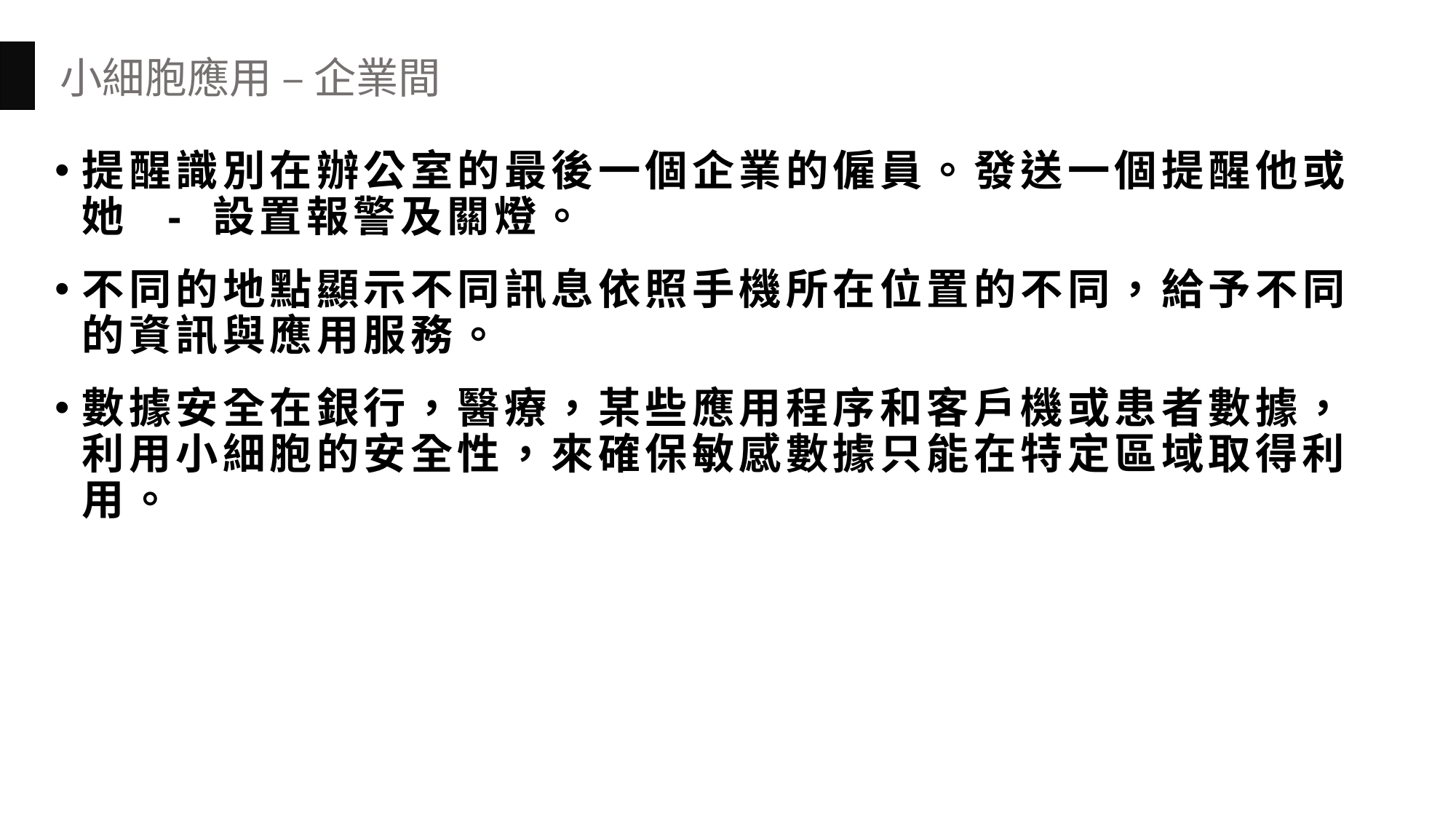

小細胞應用 – 企業間
提醒識別在辦公室的最後一個企業的僱員。發送一個提醒他或她  - 設置報警及關燈。
不同的地點顯示不同訊息依照手機所在位置的不同，給予不同的資訊與應用服務。
數據安全在銀行，醫療，某些應用程序和客戶機或患者數據，利用小細胞的安全性，來確保敏感數據只能在特定區域取得利用。